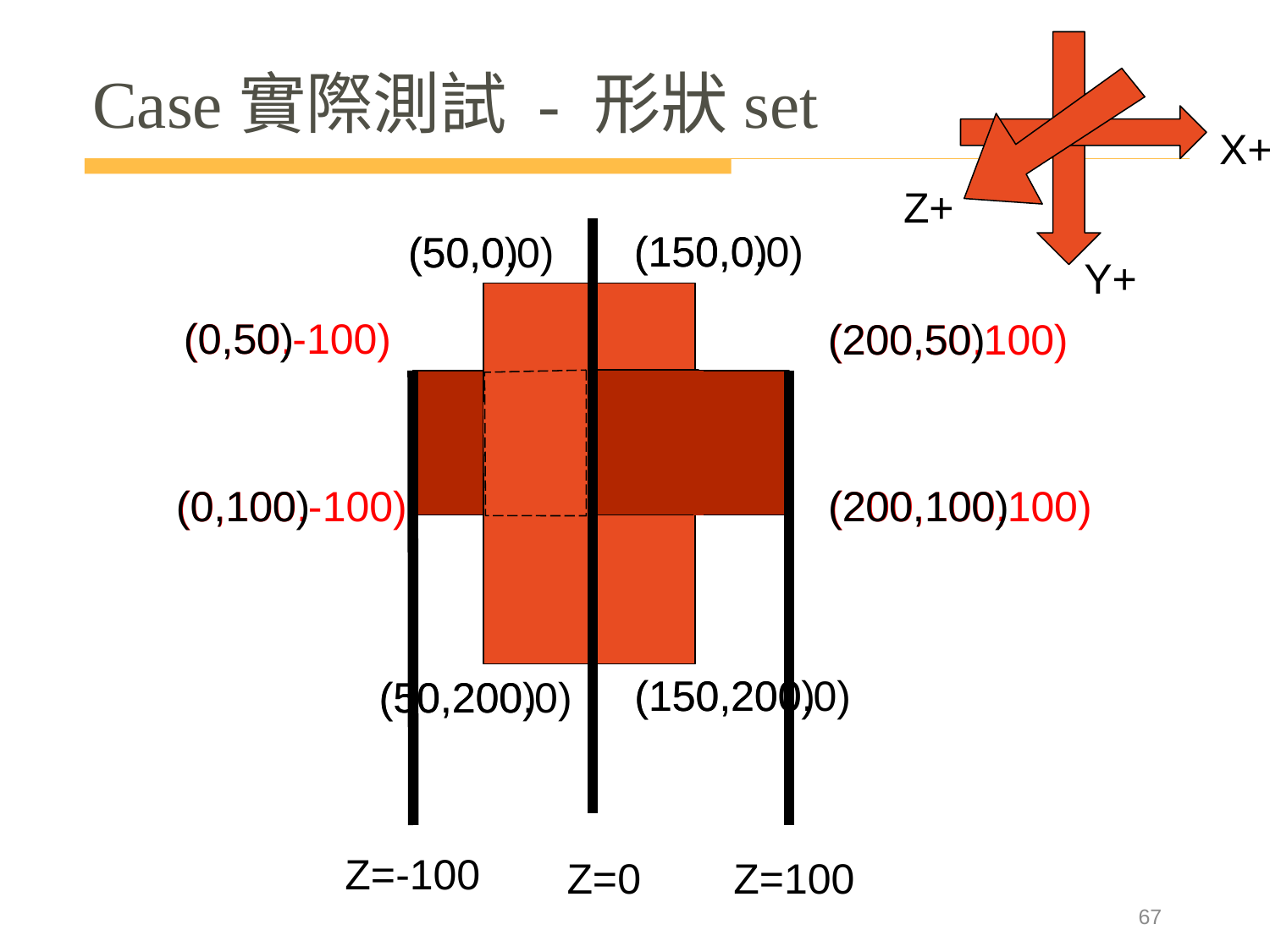

# Case實際測試 - 形狀set

X+
Z+
(150,0,0)
(150,0)
(50,0,0)
(50,0)
Y+

(0,50,-100)
(0,50)
(200,50,100)
(200,50)

(0,100,-100)
(0,100)
(200,100,100)
(200,100)
(150,200,0)
(150,200)
(50,200,0)
(50,200)
Z=-100
Z=100
Z=0
67